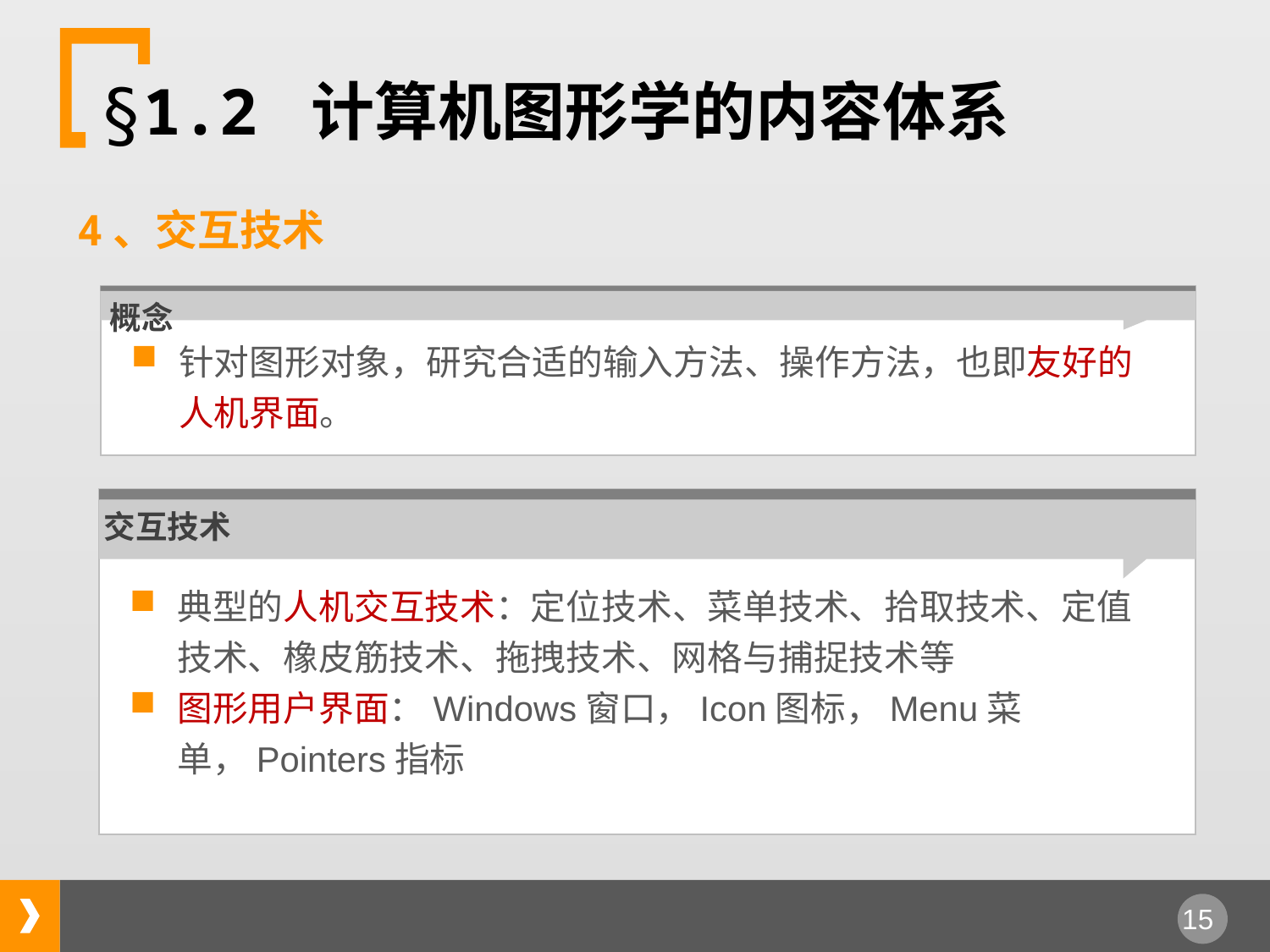

§1.2 计算机图形学的内容体系
4、交互技术

概念
针对图形对象，研究合适的输入方法、操作方法，也即友好的人机界面。

交互技术
典型的人机交互技术：定位技术、菜单技术、拾取技术、定值技术、橡皮筋技术、拖拽技术、网格与捕捉技术等
图形用户界面：Windows窗口，Icon图标，Menu菜单，Pointers指标